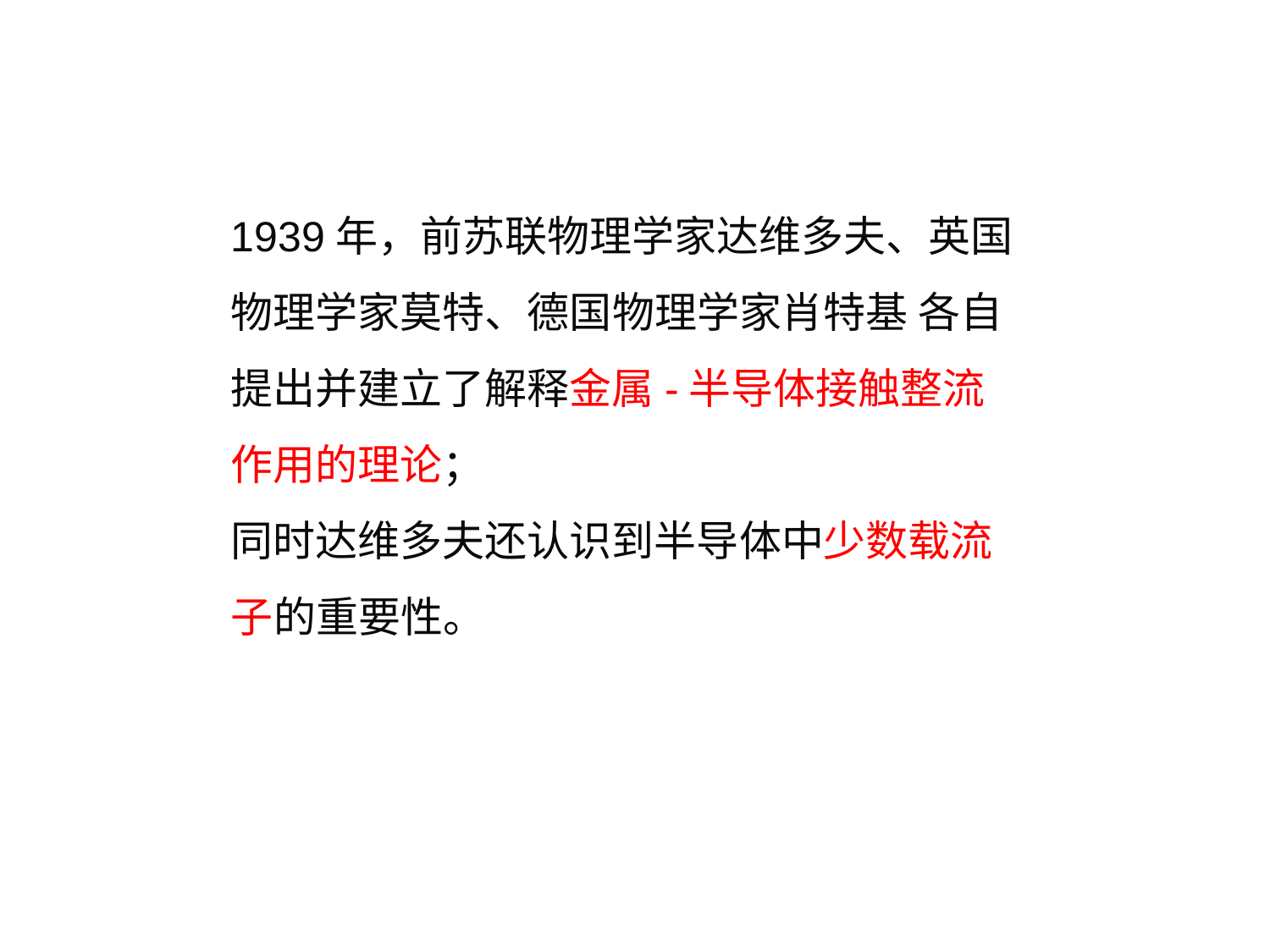

1939年，前苏联物理学家达维多夫、英国物理学家莫特、德国物理学家肖特基 各自提出并建立了解释金属-半导体接触整流作用的理论；
同时达维多夫还认识到半导体中少数载流子的重要性。